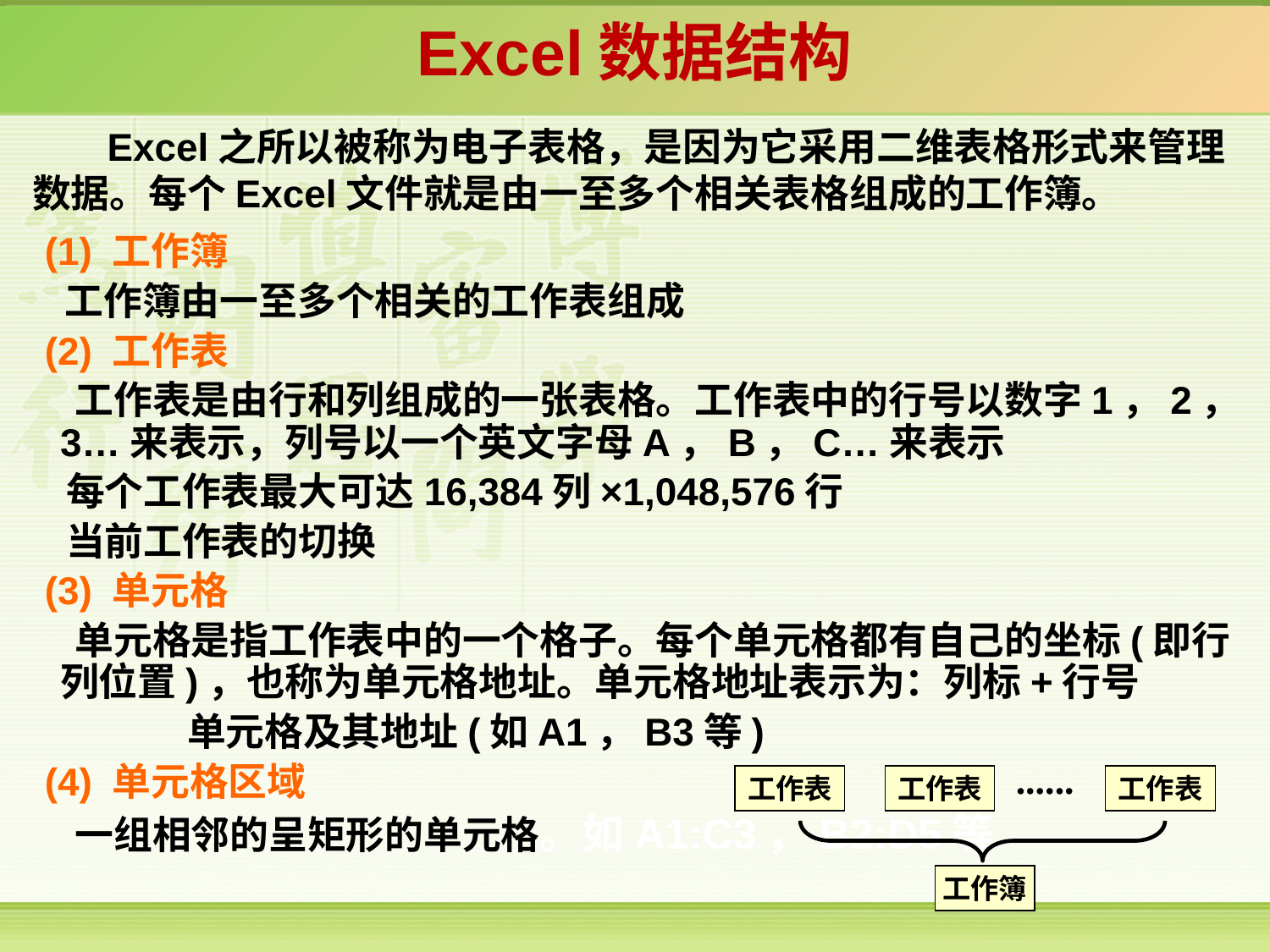

Excel数据结构
Excel之所以被称为电子表格，是因为它采用二维表格形式来管理数据。每个Excel文件就是由一至多个相关表格组成的工作簿。
   (1) 工作簿
     工作簿由一至多个相关的工作表组成
   (2) 工作表
      工作表是由行和列组成的一张表格。工作表中的行号以数字1，2，3…来表示，列号以一个英文字母A，B，C…来表示
     每个工作表最大可达16,384列×1,048,576行
     当前工作表的切换
   (3) 单元格
      单元格是指工作表中的一个格子。每个单元格都有自己的坐标(即行列位置)，也称为单元格地址。单元格地址表示为：列标+行号
		单元格及其地址(如A1，B3等)
   (4) 单元格区域
      一组相邻的呈矩形的单元格。如A1:C3，B2:D5等

......
工作表
工作表
工作表
工作簿

57